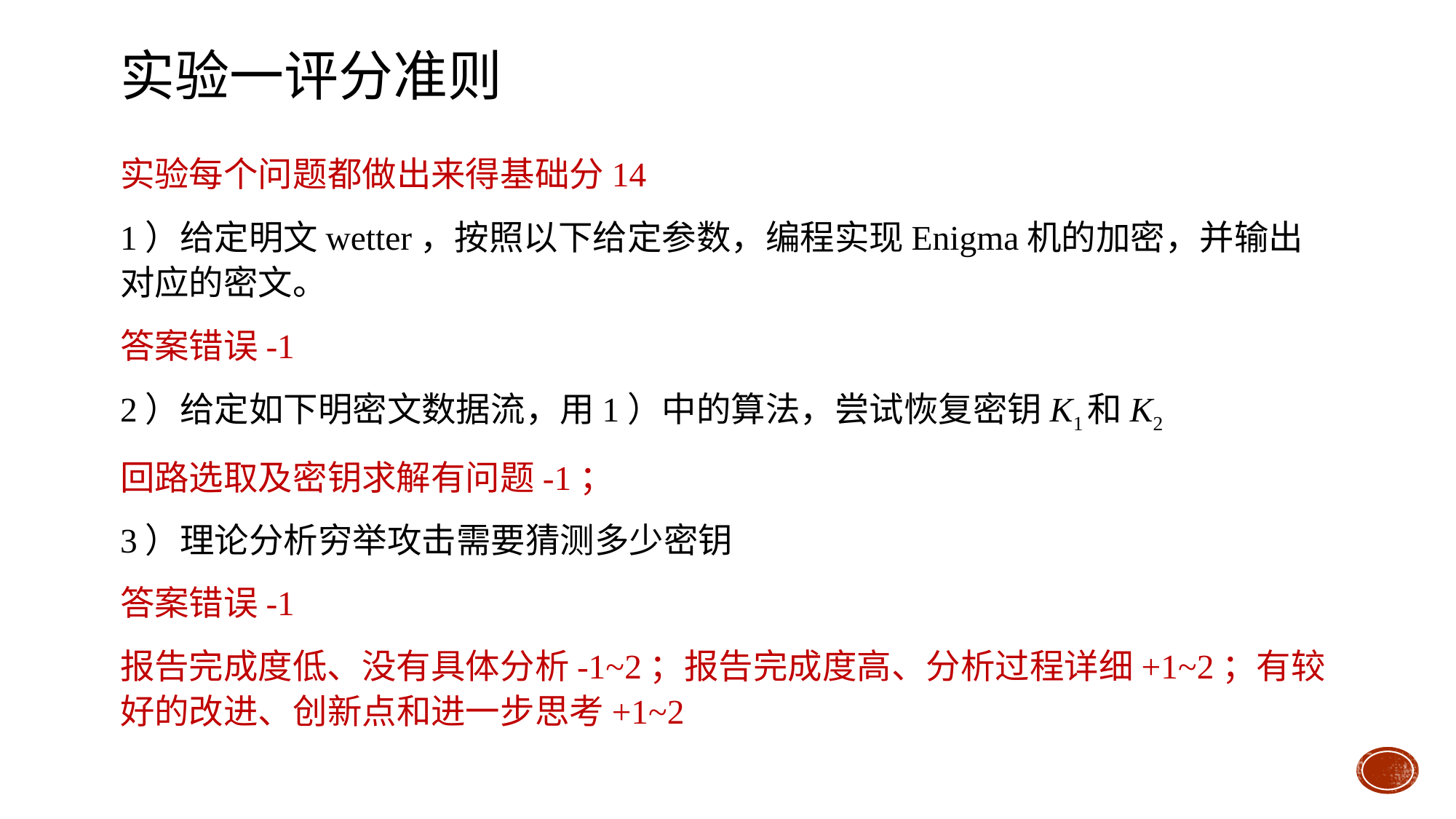

# 实验一评分准则
实验每个问题都做出来得基础分14
1）给定明文wetter，按照以下给定参数，编程实现Enigma机的加密，并输出对应的密文。
答案错误-1
2）给定如下明密文数据流，用1）中的算法，尝试恢复密钥K1和K2
回路选取及密钥求解有问题-1；
3）理论分析穷举攻击需要猜测多少密钥
答案错误-1
报告完成度低、没有具体分析-1~2；报告完成度高、分析过程详细+1~2；有较好的改进、创新点和进一步思考+1~2